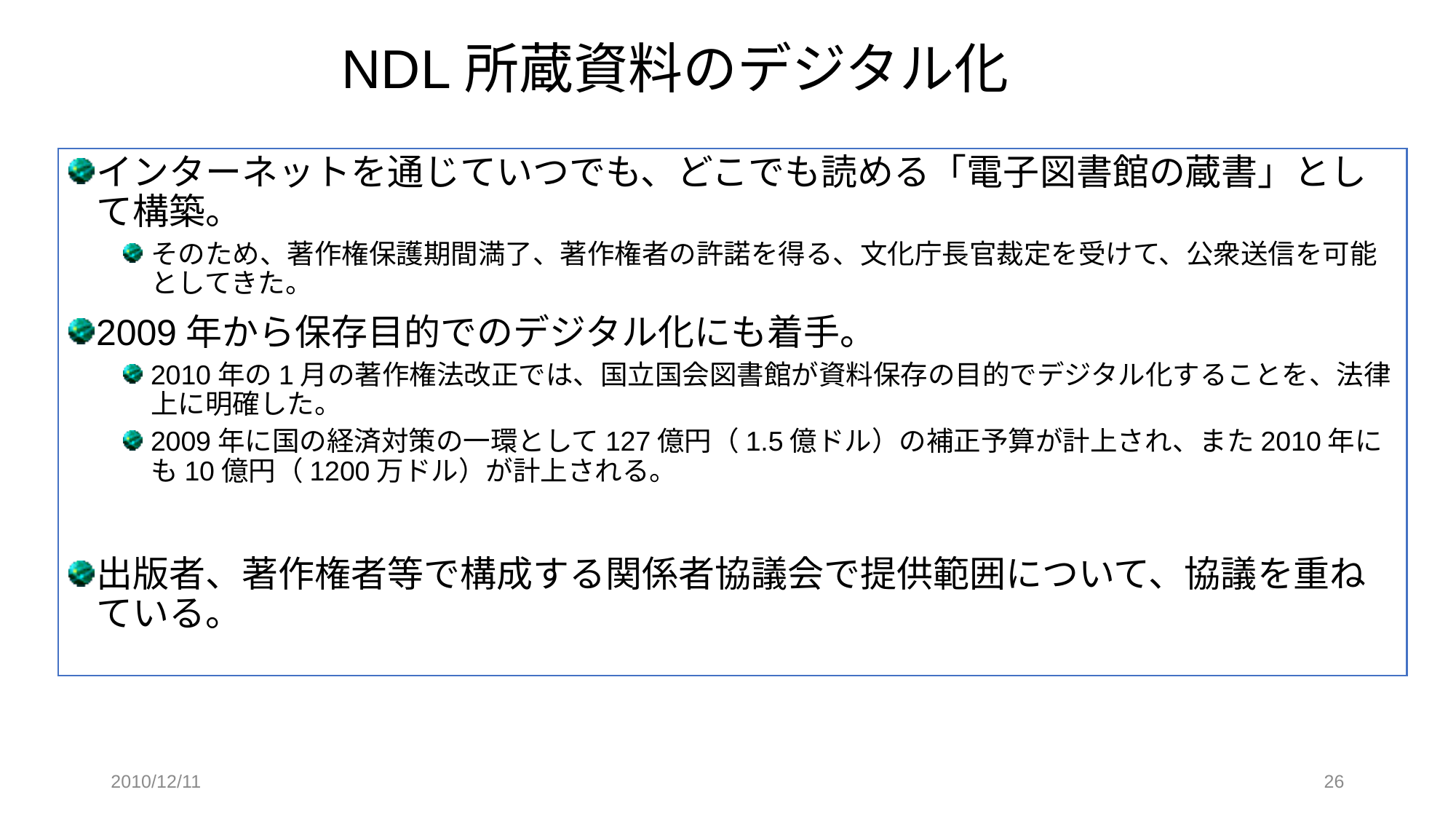

# NDL所蔵資料のデジタル化
インターネットを通じていつでも、どこでも読める「電子図書館の蔵書」として構築。
そのため、著作権保護期間満了、著作権者の許諾を得る、文化庁長官裁定を受けて、公衆送信を可能としてきた。
2009年から保存目的でのデジタル化にも着手。
2010年の1月の著作権法改正では、国立国会図書館が資料保存の目的でデジタル化することを、法律上に明確した。
2009年に国の経済対策の一環として127億円（1.5億ドル）の補正予算が計上され、また2010年にも10億円（1200万ドル）が計上される。

出版者、著作権者等で構成する関係者協議会で提供範囲について、協議を重ねている。
2010/12/11

26